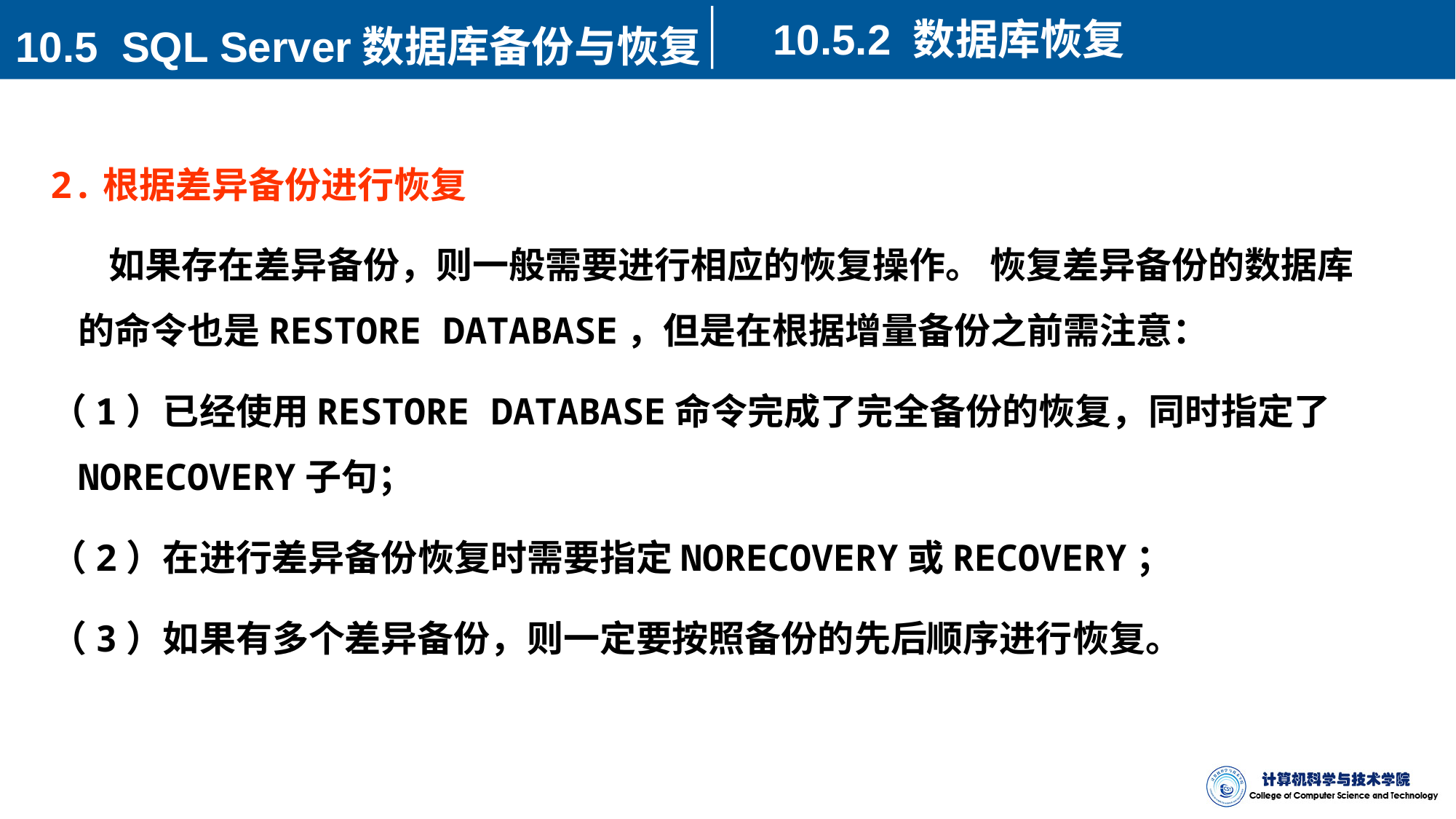

10.5.2 数据库恢复
10.5  SQL Server数据库备份与恢复
2.根据差异备份进行恢复
      如果存在差异备份，则一般需要进行相应的恢复操作。 恢复差异备份的数据库的命令也是RESTORE DATABASE，但是在根据增量备份之前需注意：
（1）已经使用RESTORE DATABASE命令完成了完全备份的恢复，同时指定了NORECOVERY子句；
（2）在进行差异备份恢复时需要指定NORECOVERY或RECOVERY；
（3）如果有多个差异备份，则一定要按照备份的先后顺序进行恢复。